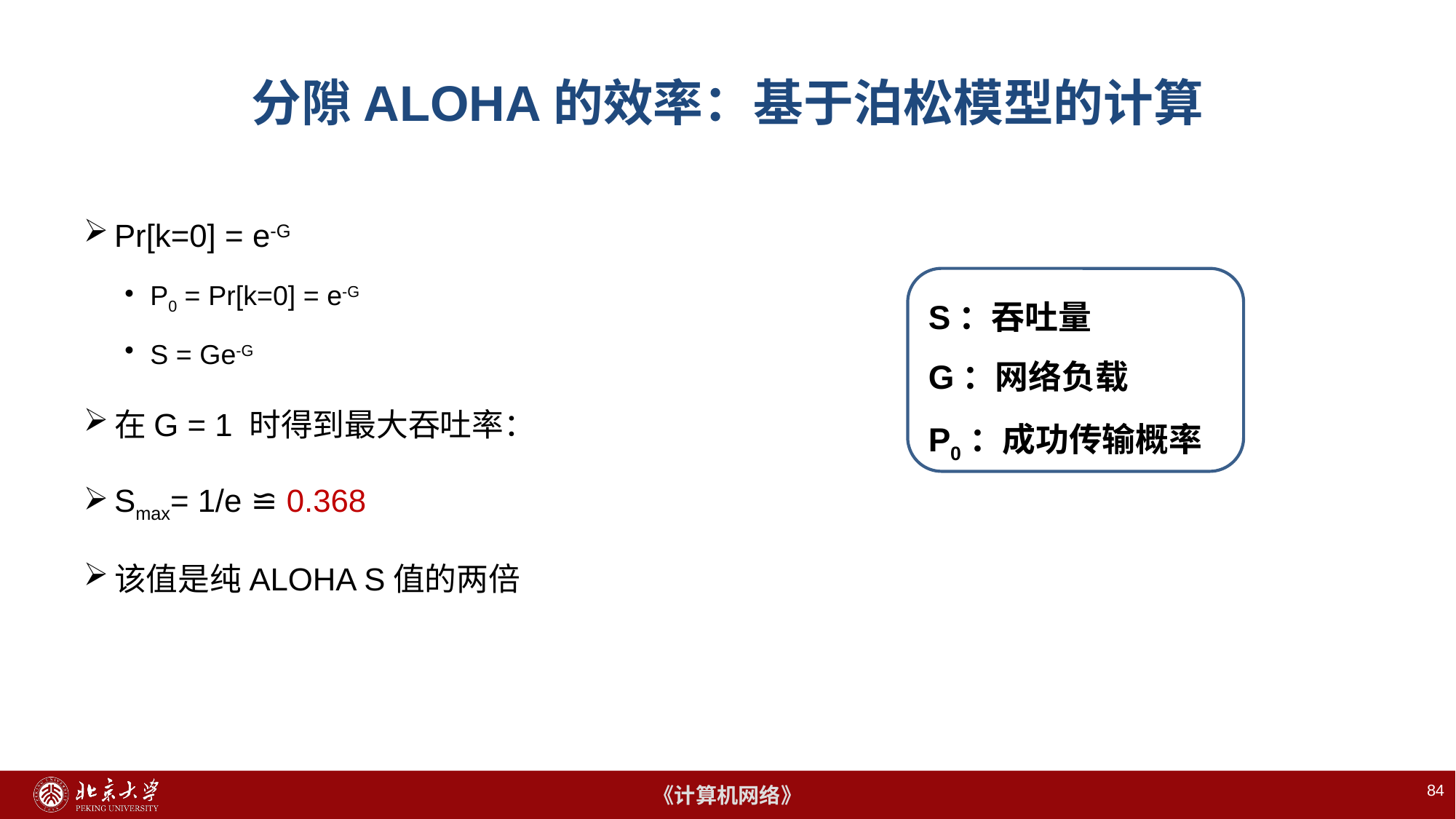

# 分隙ALOHA的效率：基于泊松模型的计算
Pr[k=0] = e-G
P0 = Pr[k=0] = e-G
S = Ge-G
在G = 1 时得到最大吞吐率：
Smax= 1/e ≌ 0.368
该值是纯ALOHA S值的两倍
S：吞吐量
G：网络负载
P0：成功传输概率
84